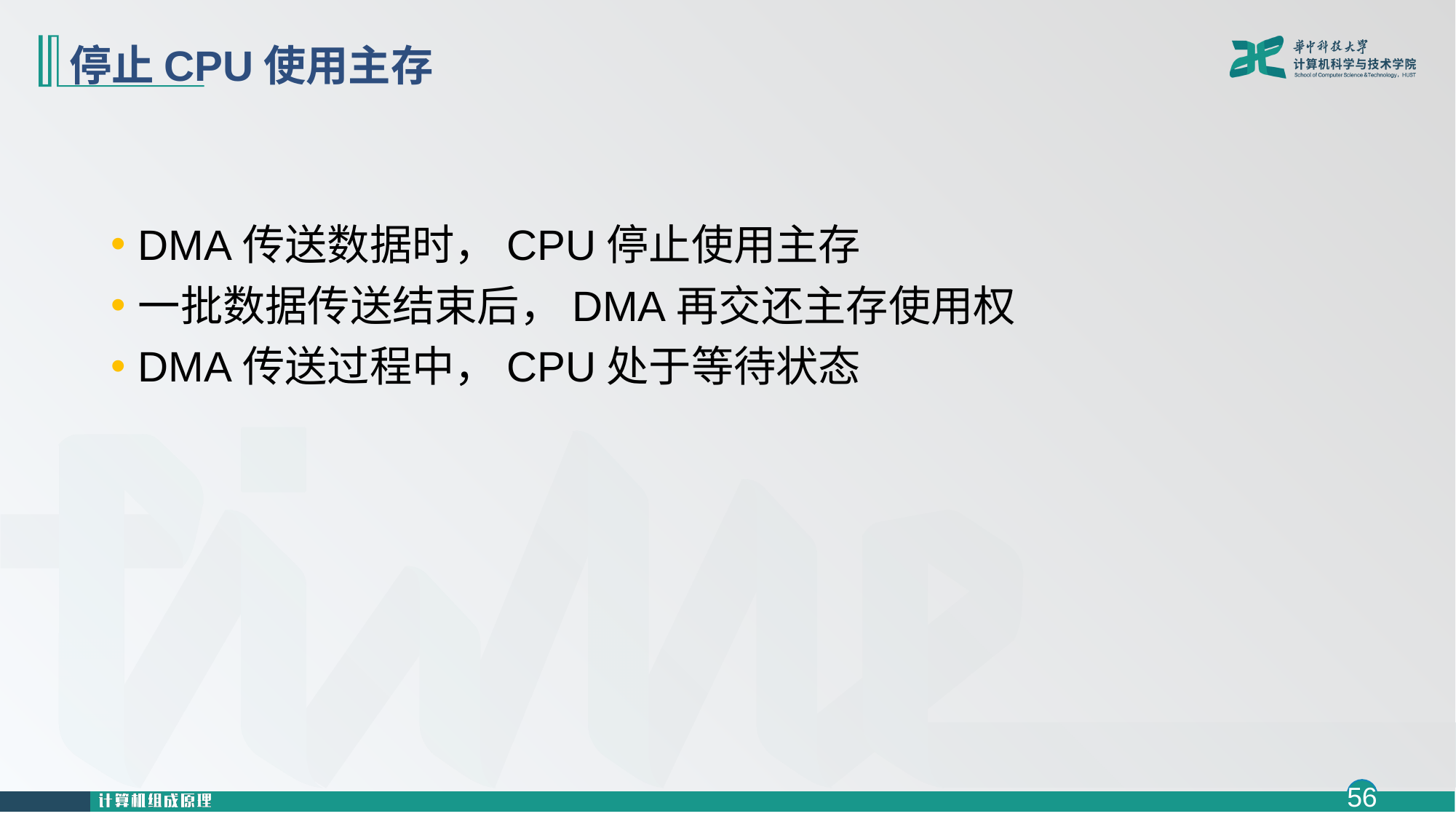

# 停止CPU使用主存
DMA传送数据时，CPU停止使用主存
一批数据传送结束后，DMA再交还主存使用权
DMA传送过程中，CPU处于等待状态